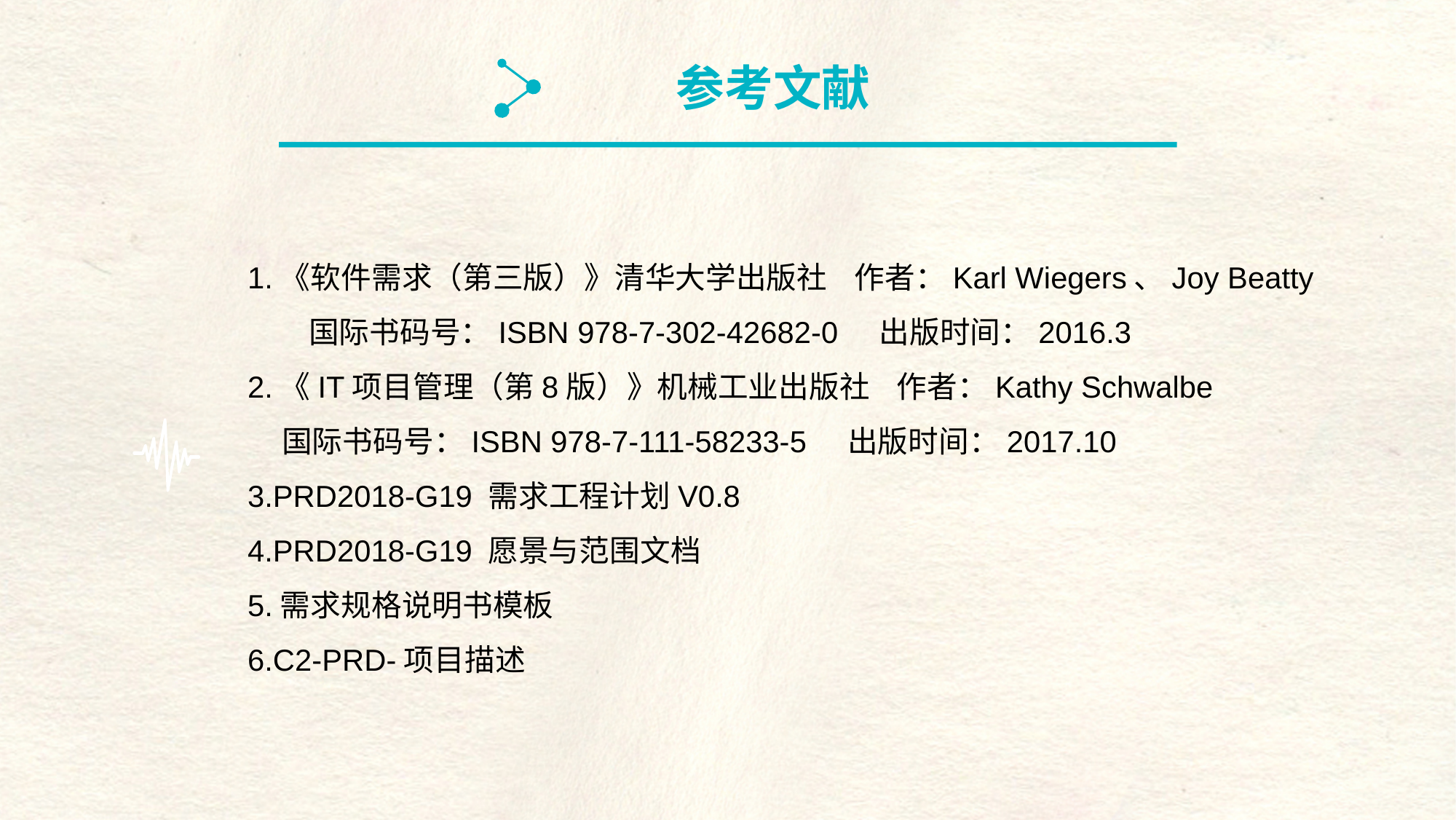

参考文献

1.《软件需求（第三版）》清华大学出版社    作者：Karl Wiegers、Joy Beatty
        国际书码号：ISBN 978-7-302-42682-0    出版时间：2016.3
2.《IT项目管理（第8版）》机械工业出版社    作者：Kathy Schwalbe
    国际书码号：ISBN 978-7-111-58233-5    出版时间：2017.10
3.PRD2018-G19 需求工程计划V0.8
4.PRD2018-G19 愿景与范围文档
5.需求规格说明书模板
6.C2-PRD-项目描述